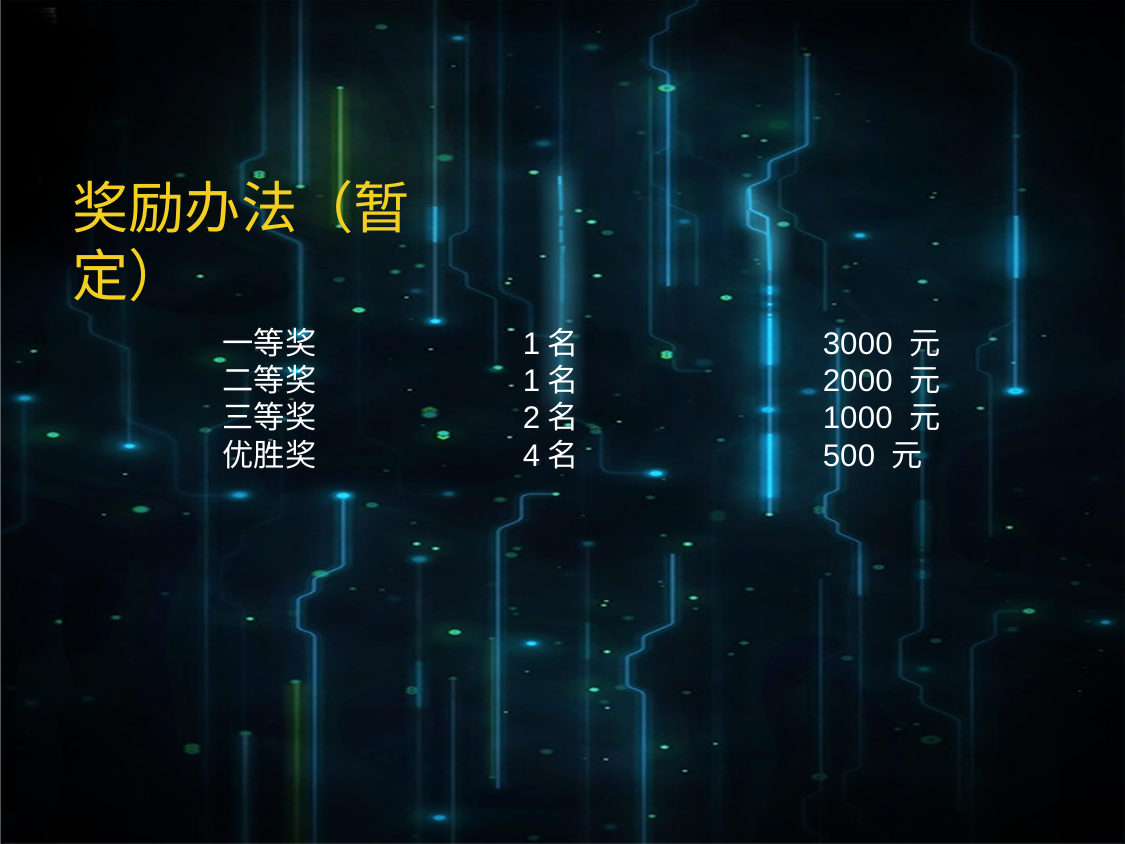

奖励办法（暂定）
一等奖 		1名		3000 元
二等奖 		1名		2000 元
三等奖 		2名		1000 元
优胜奖 		4名		500 元